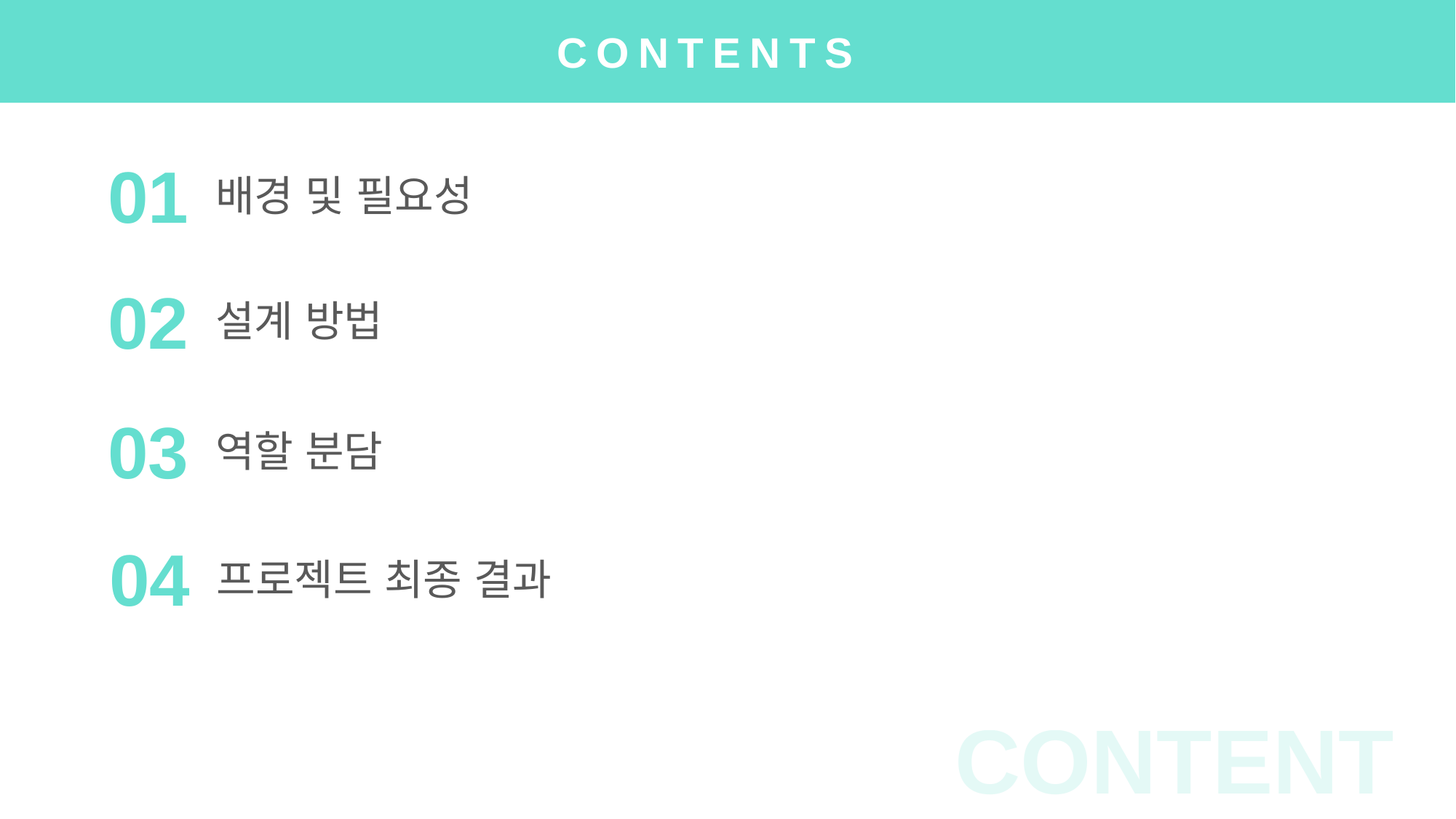

CONTENTS
01
배경 및 필요성
02
설계 방법
03
역할 분담
04
프로젝트 최종 결과
CONTENTS